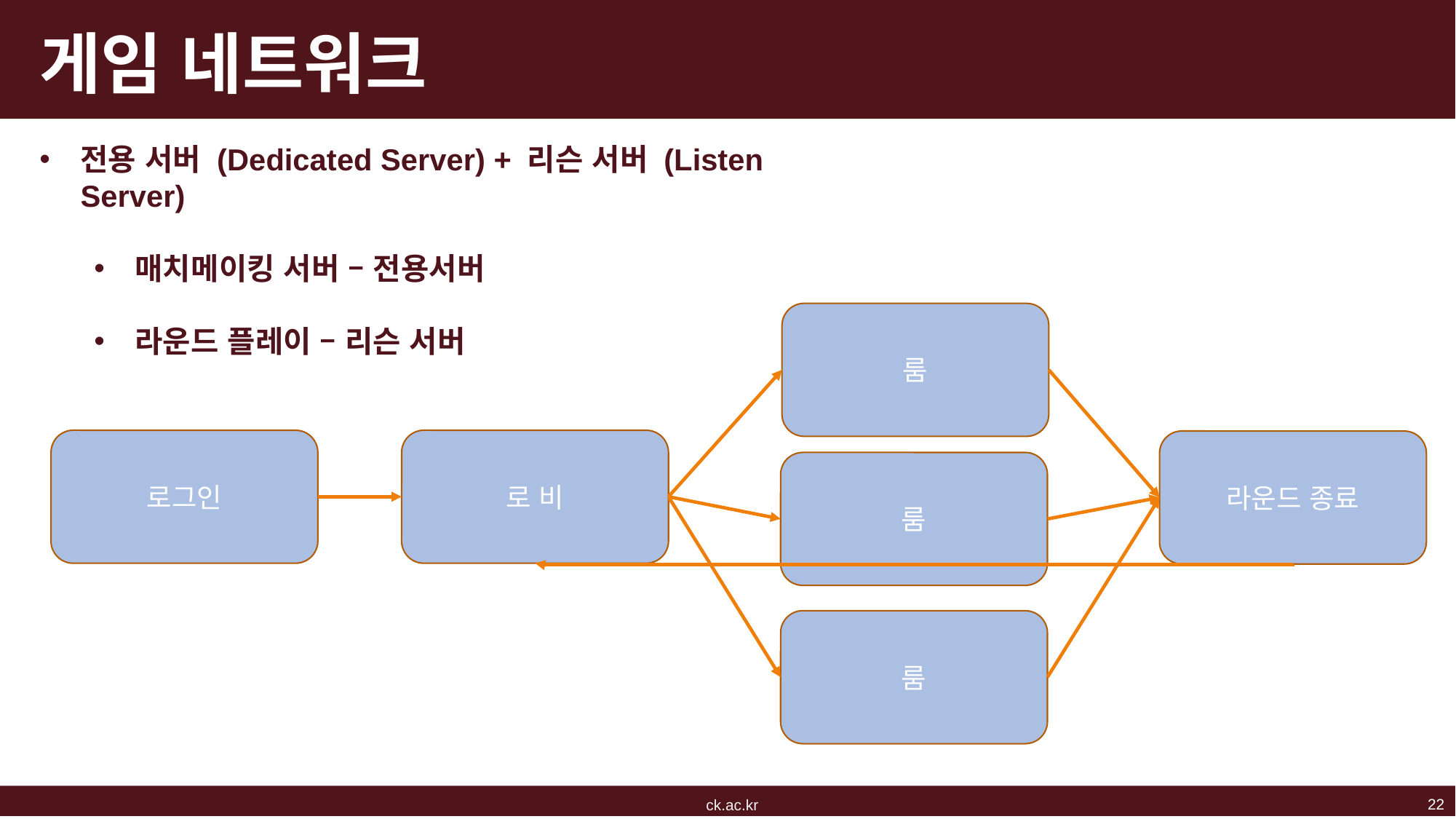

# 게임 네트워크
전용 서버 (Dedicated Server) + 리슨 서버 (Listen Server)

매치메이킹 서버 – 전용서버

라운드 플레이 – 리슨 서버

룸
로그인
로 비
라운드 종료
룸
룸
22
ck.ac.kr